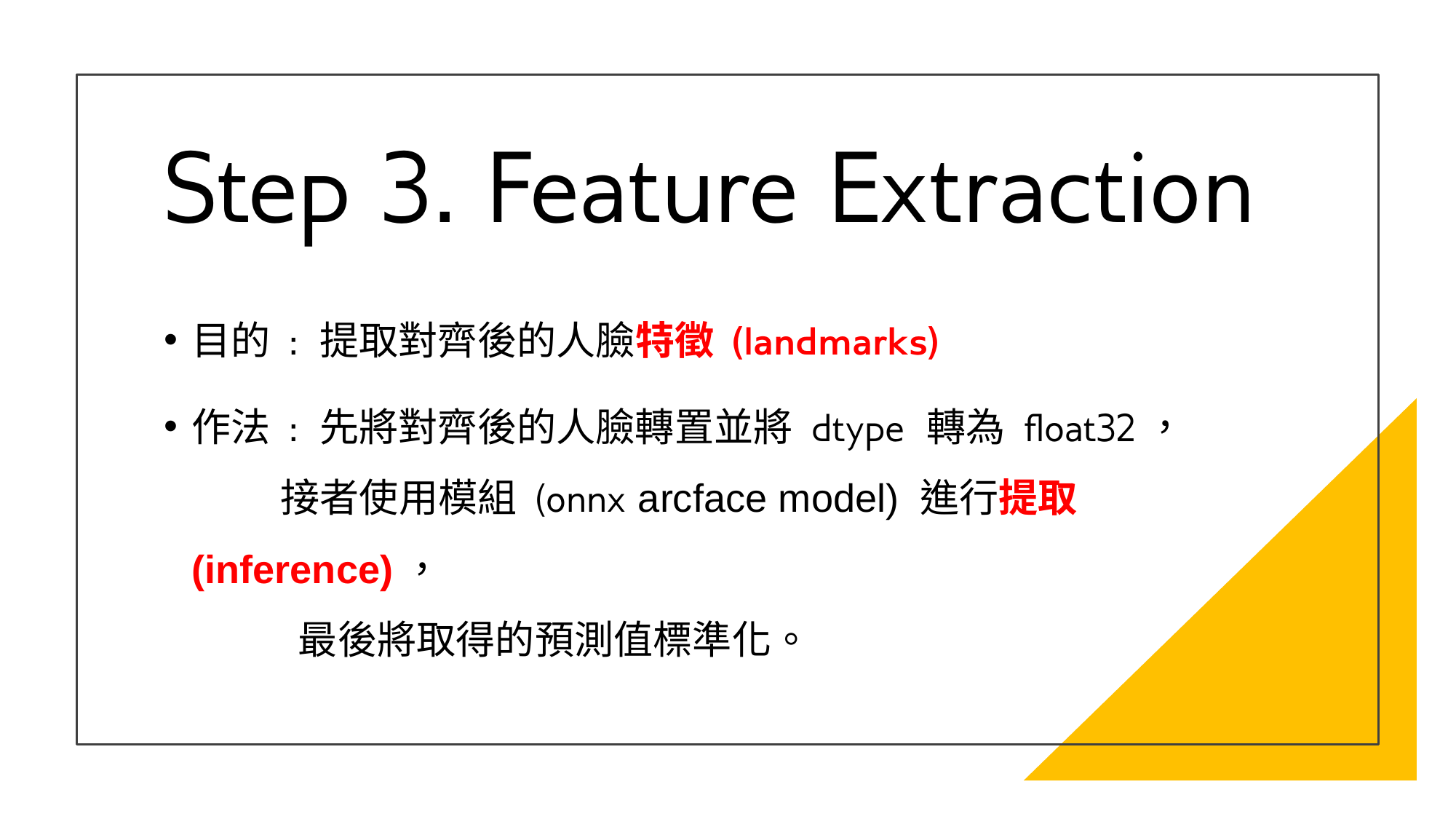

# Step 3. Feature Extraction
目的 : 提取對齊後的人臉特徵 (landmarks)
作法 : 先將對齊後的人臉轉置並將 dtype 轉為 float32，
          接者使用模組 (onnx arcface model) 進行提取 (inference)，
            最後將取得的預測值標準化。